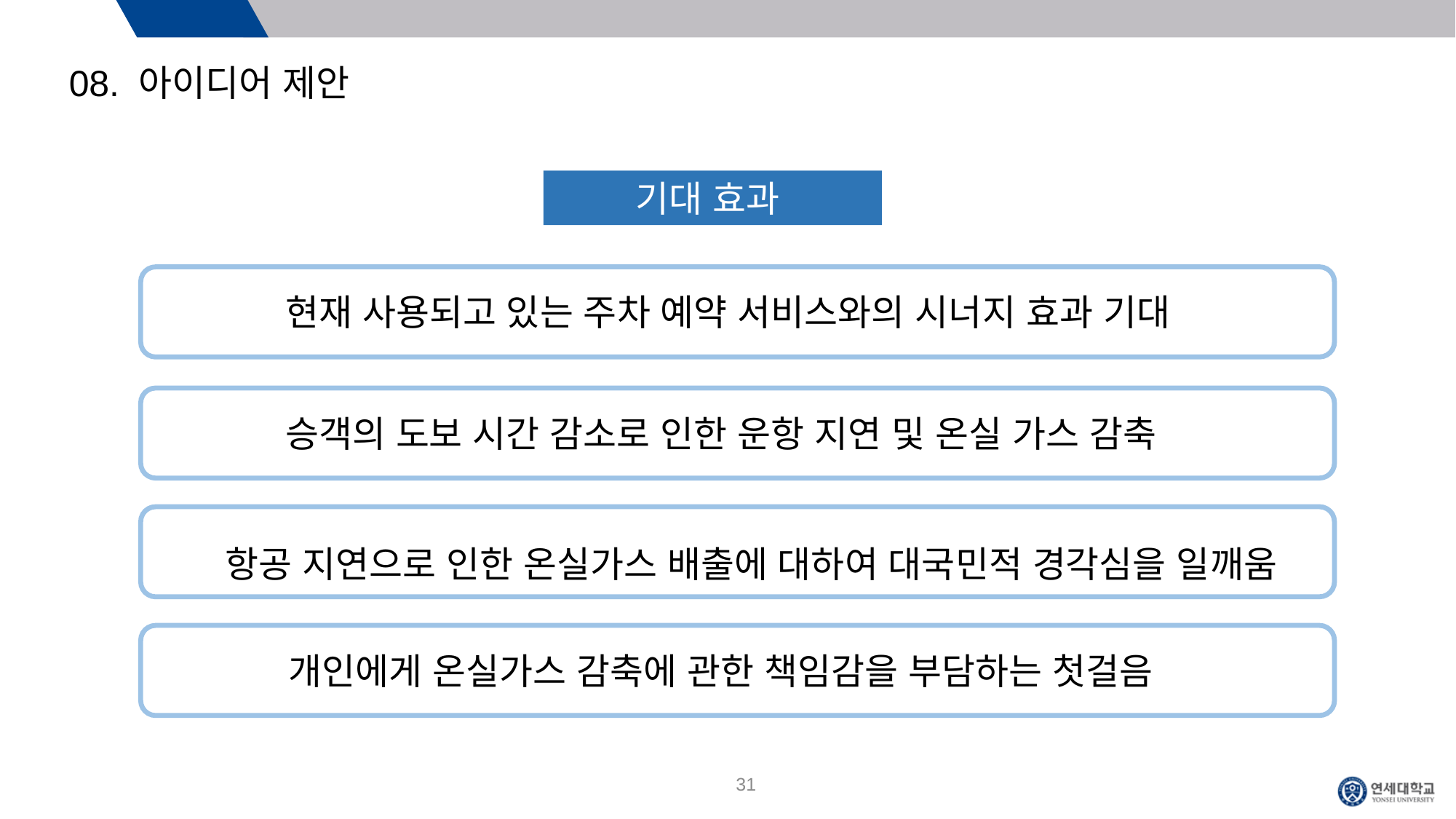

08. 아이디어 제안
기대 효과

현재 사용되고 있는 주차 예약 서비스와의 시너지 효과 기대

승객의 도보 시간 감소로 인한 운항 지연 및 온실 가스 감축

항공 지연으로 인한 온실가스 배출에 대하여 대국민적 경각심을 일깨움

개인에게 온실가스 감축에 관한 책임감을 부담하는 첫걸음
31